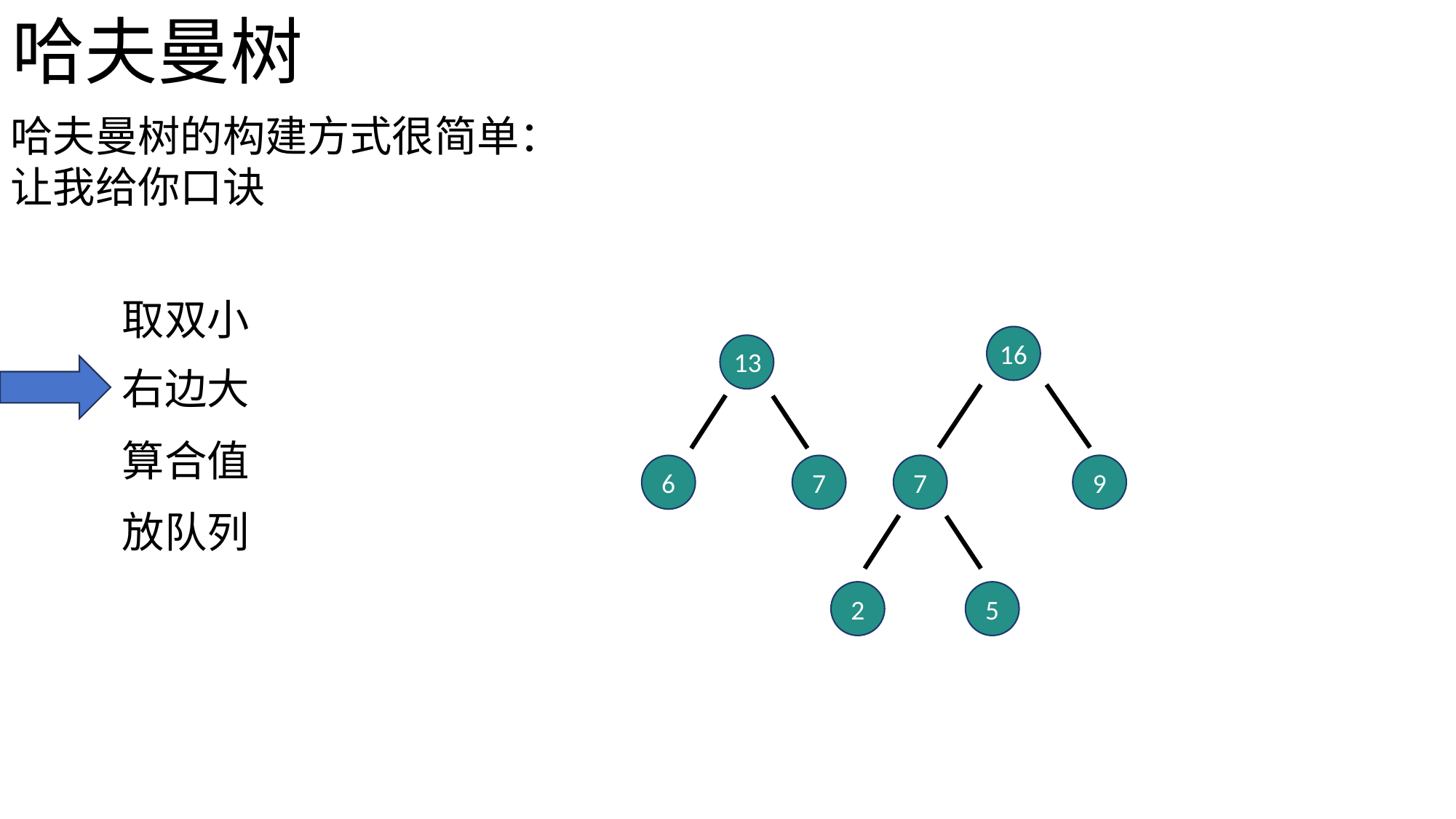

哈夫曼树
哈夫曼树的构建方式很简单：让我给你口诀
取双小

16

13

右边大
算合值
7
9
6
7
放队列
2
5